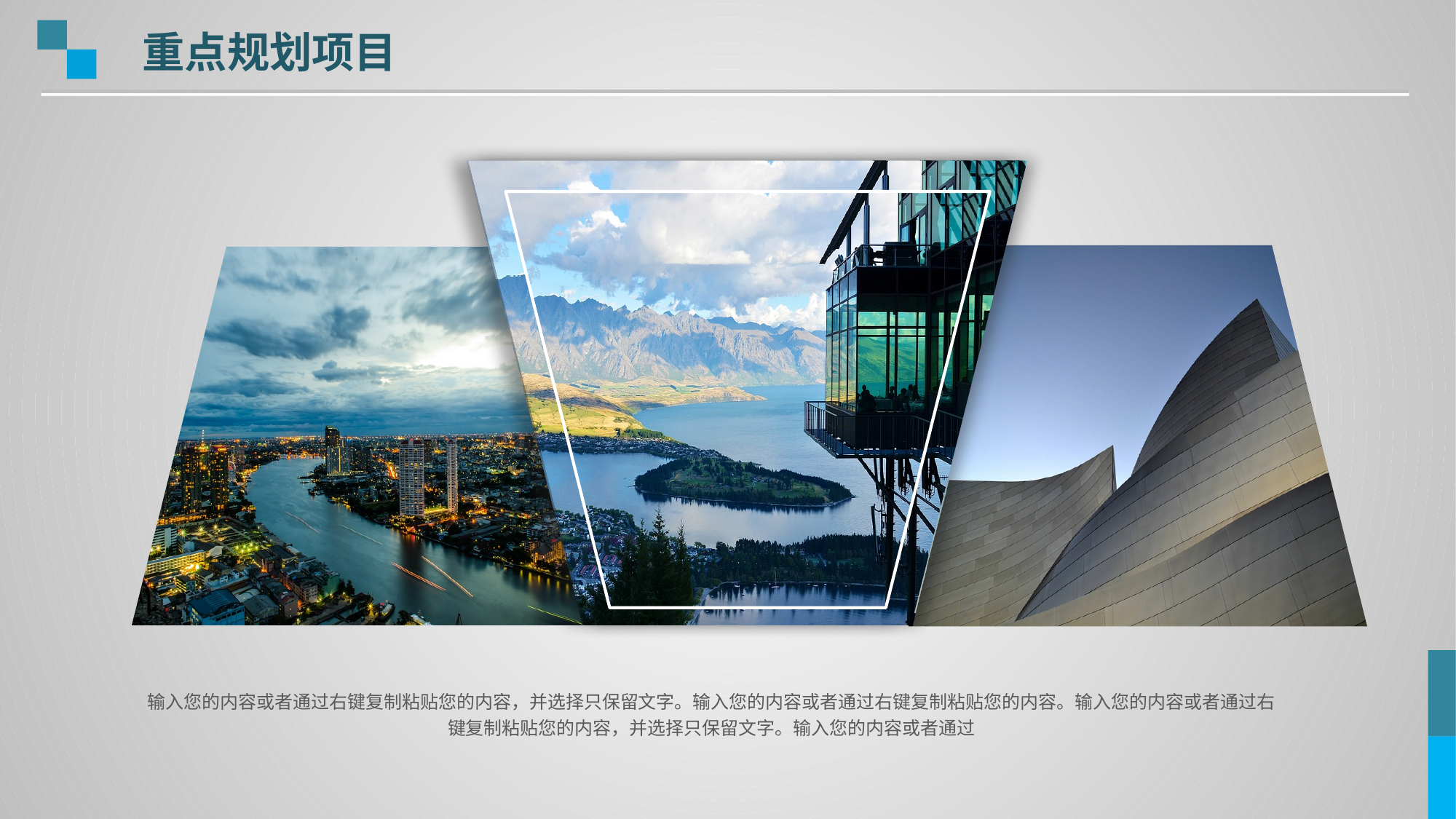

重点规划项目

输入您的内容或者通过右键复制粘贴您的内容，并选择只保留文字。输入您的内容或者通过右键复制粘贴您的内容。输入您的内容或者通过右键复制粘贴您的内容，并选择只保留文字。输入您的内容或者通过